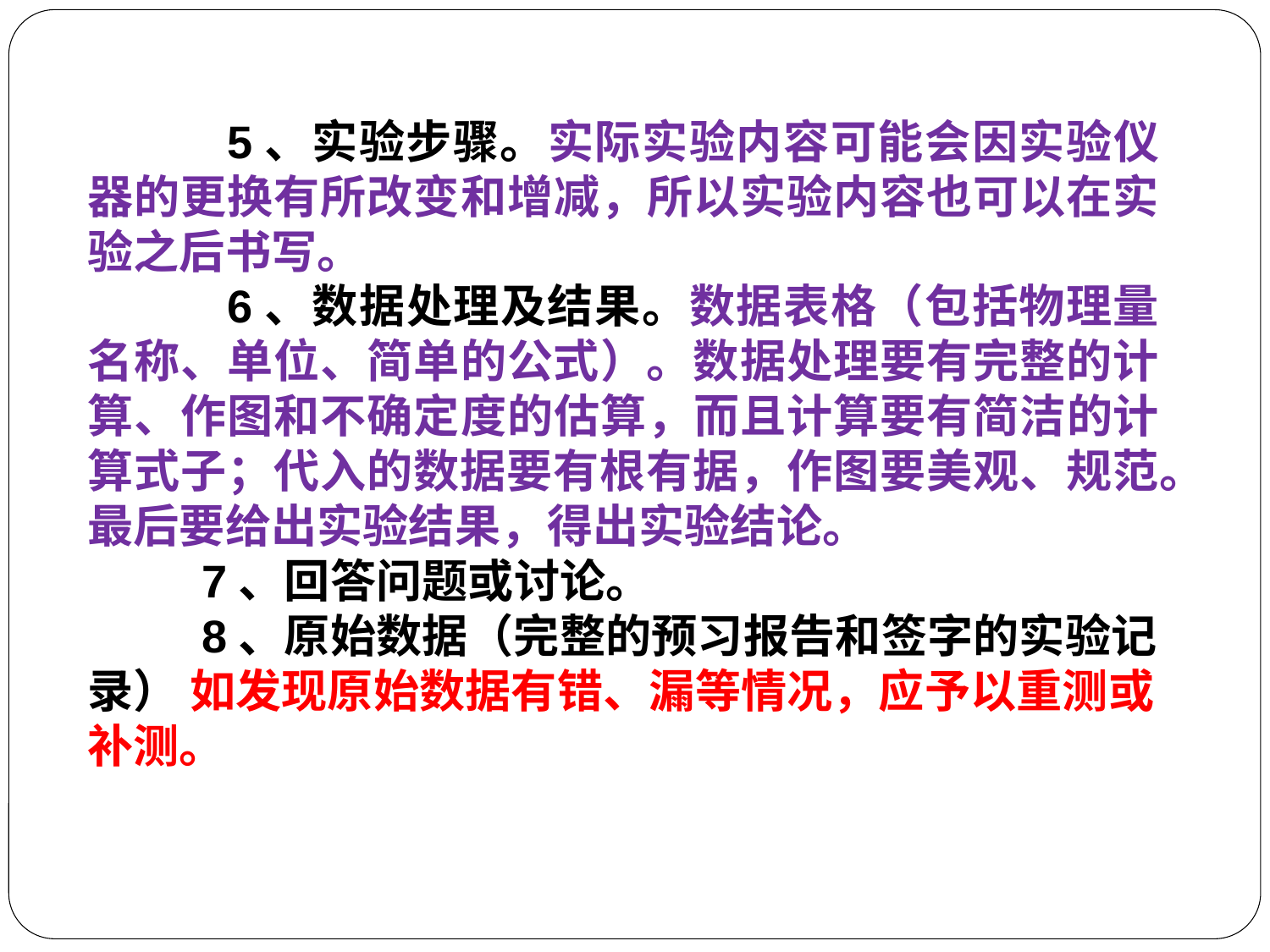

5、实验步骤。实际实验内容可能会因实验仪器的更换有所改变和增减，所以实验内容也可以在实验之后书写。
          6、数据处理及结果。数据表格（包括物理量名称、单位、简单的公式）。数据处理要有完整的计算、作图和不确定度的估算，而且计算要有简洁的计算式子；代入的数据要有根有据，作图要美观、规范。最后要给出实验结果，得出实验结论。
         7、回答问题或讨论。
         8、原始数据（完整的预习报告和签字的实验记录） 如发现原始数据有错、漏等情况，应予以重测或补测。